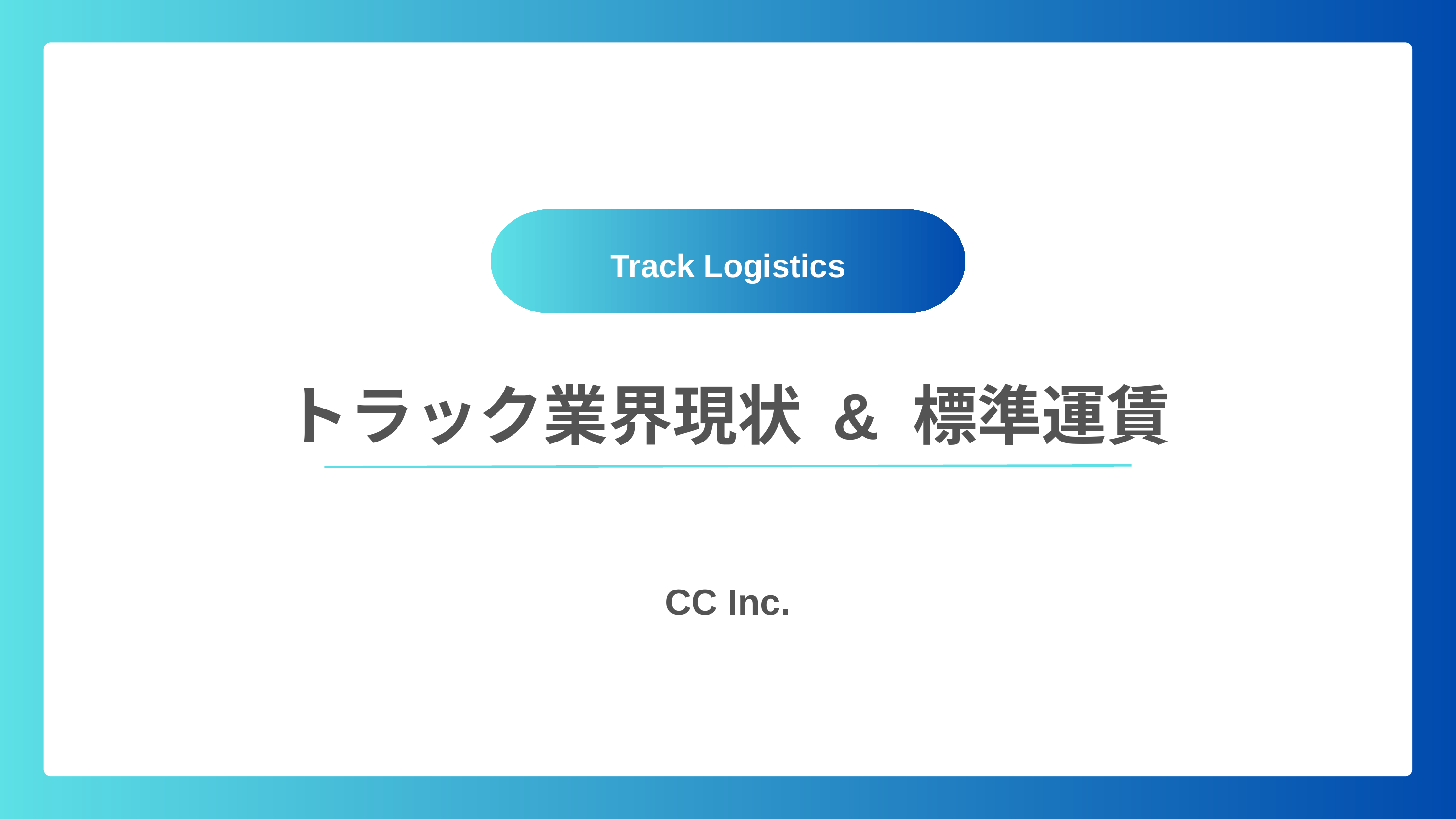

Track Logistics

トラック業界現状 & 標準運賃

CC Inc.